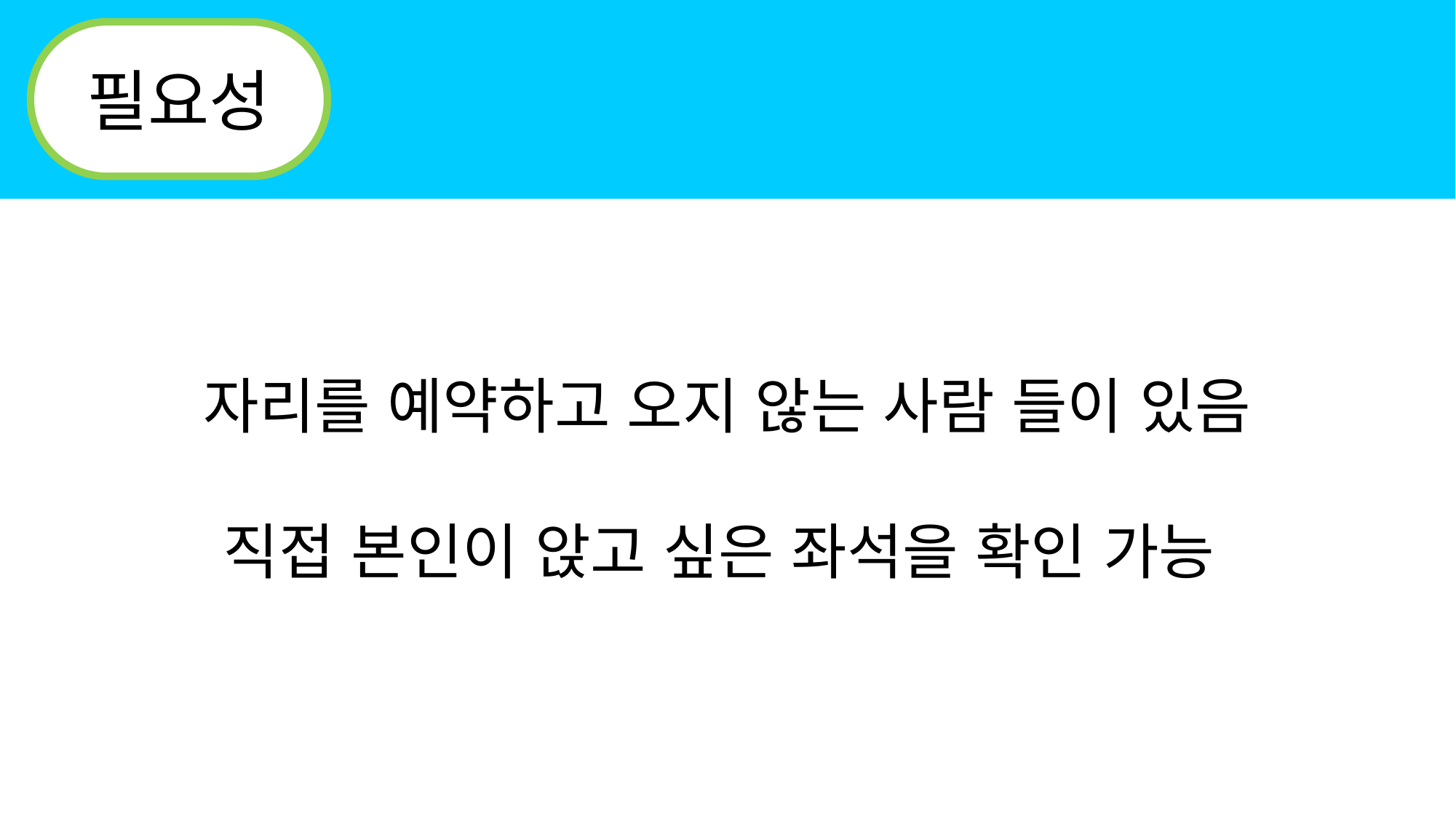

필요성
자리를 예약하고 오지 않는 사람 들이 있음

직접 본인이 앉고 싶은 좌석을 확인 가능